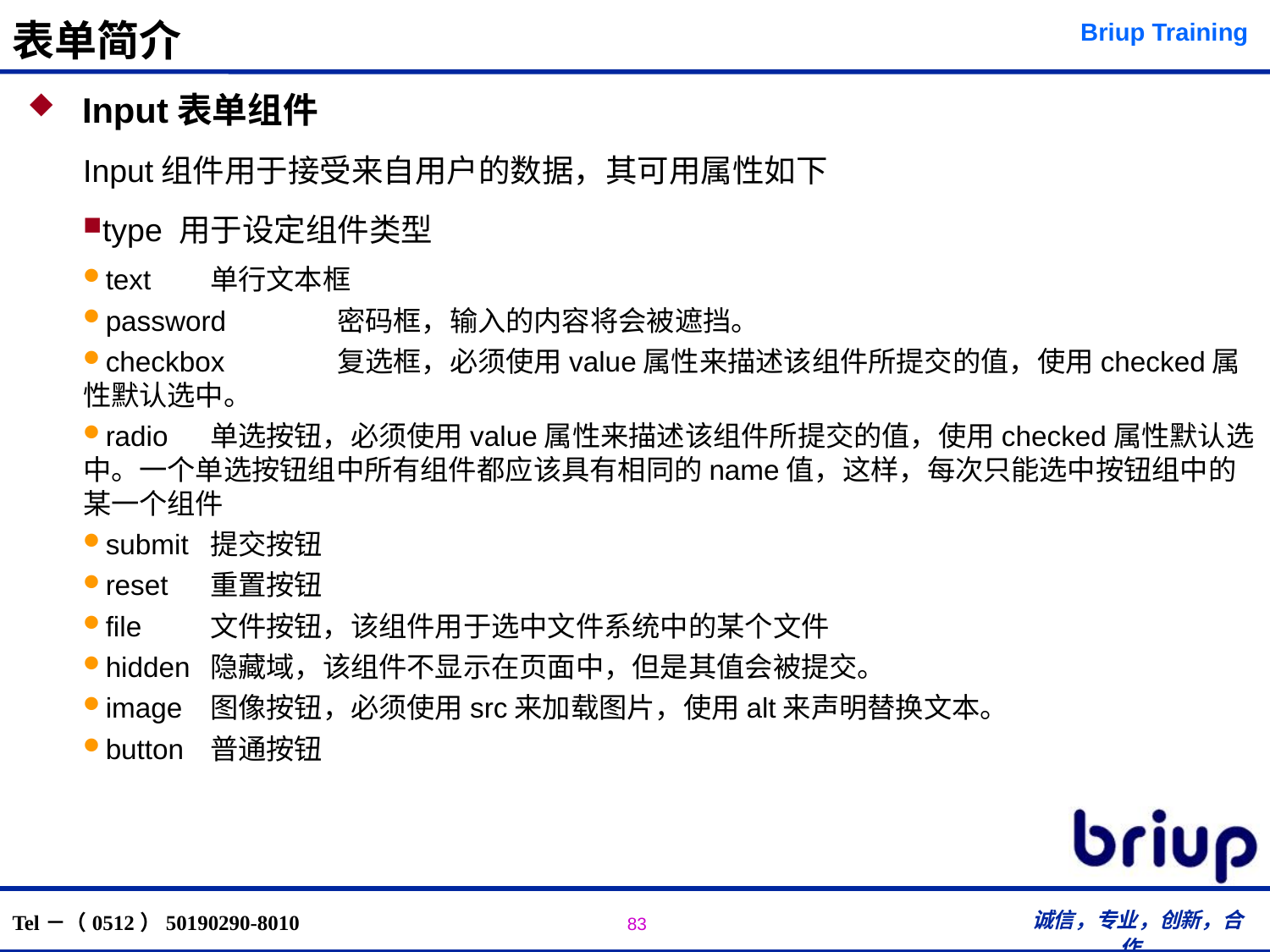

# 表单简介
 Input表单组件
Input组件用于接受来自用户的数据，其可用属性如下
type 用于设定组件类型
text	单行文本框
password	密码框，输入的内容将会被遮挡。
checkbox	复选框，必须使用value属性来描述该组件所提交的值，使用checked属性默认选中。
radio	单选按钮，必须使用value属性来描述该组件所提交的值，使用checked属性默认选中。一个单选按钮组中所有组件都应该具有相同的name值，这样，每次只能选中按钮组中的某一个组件
submit	提交按钮
reset	重置按钮
file	文件按钮，该组件用于选中文件系统中的某个文件
hidden	隐藏域，该组件不显示在页面中，但是其值会被提交。
image	图像按钮，必须使用src来加载图片，使用alt来声明替换文本。
button	普通按钮